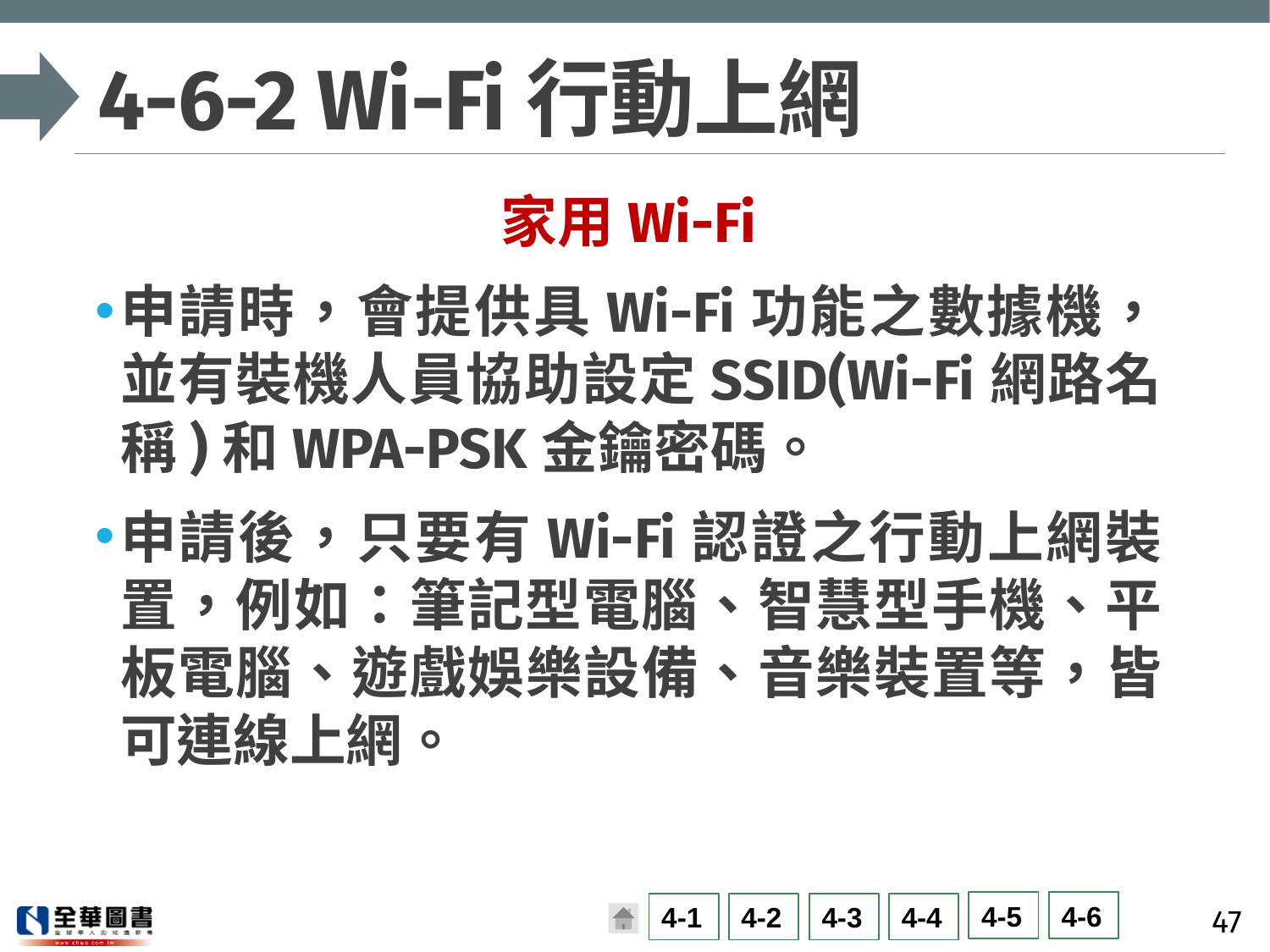

# 4-6-2 Wi-Fi行動上網
家用Wi-Fi
申請時，會提供具Wi-Fi功能之數據機，並有裝機人員協助設定SSID(Wi-Fi網路名稱)和WPA-PSK金鑰密碼。
申請後，只要有Wi-Fi認證之行動上網裝置，例如：筆記型電腦、智慧型手機、平板電腦、遊戲娛樂設備、音樂裝置等，皆可連線上網。
47